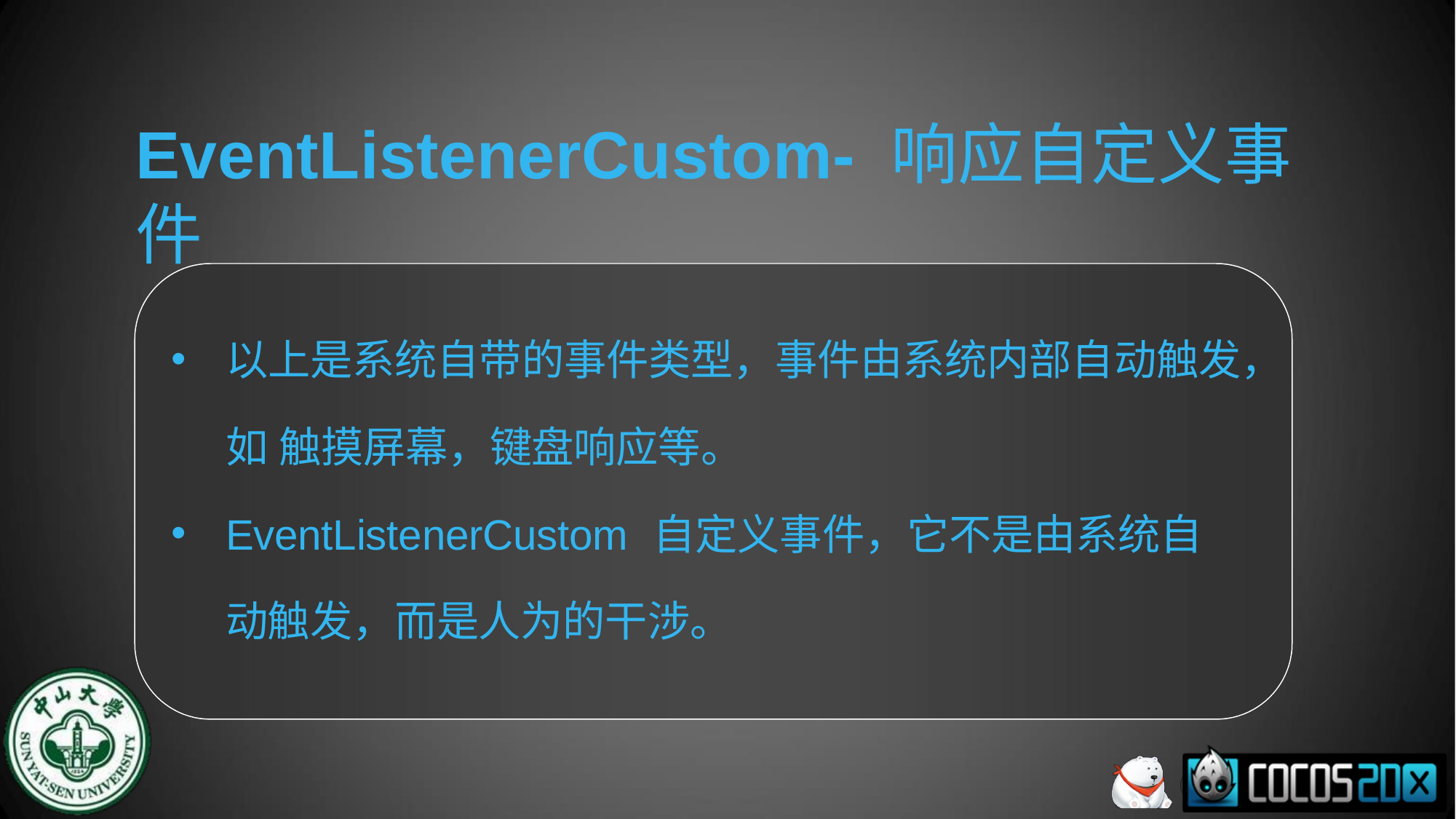

# EventListenerCustom- 响应自定义事件

以上是系统自带的事件类型，事件由系统内部自动触发，
如 触摸屏幕，键盘响应等。
EventListenerCustom 自定义事件，它不是由系统自 动触发，而是人为的干涉。